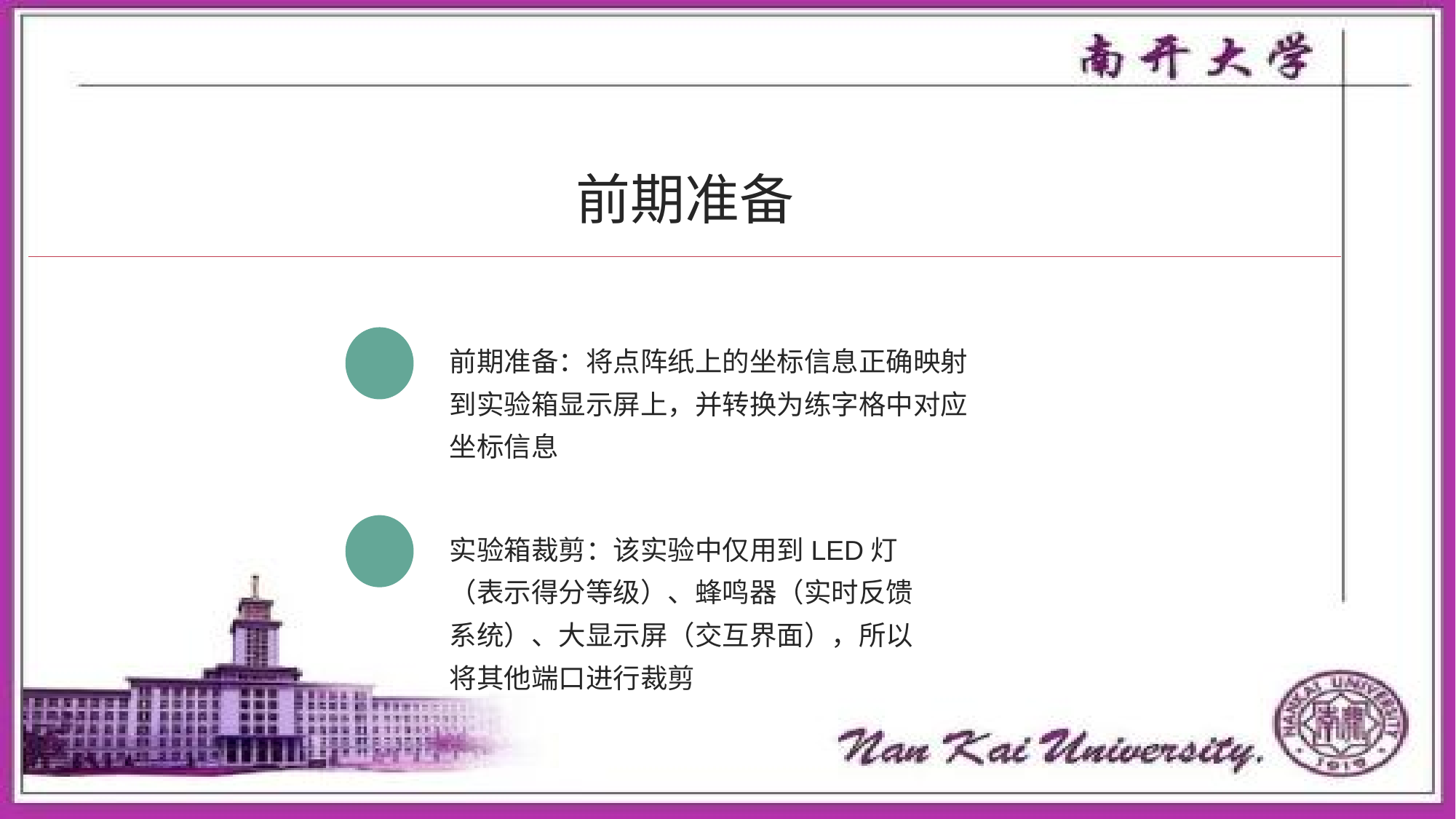

前期准备

前期准备：将点阵纸上的坐标信息正确映射到实验箱显示屏上，并转换为练字格中对应坐标信息

实验箱裁剪：该实验中仅用到LED灯（表示得分等级）、蜂鸣器（实时反馈系统）、大显示屏（交互界面），所以将其他端口进行裁剪